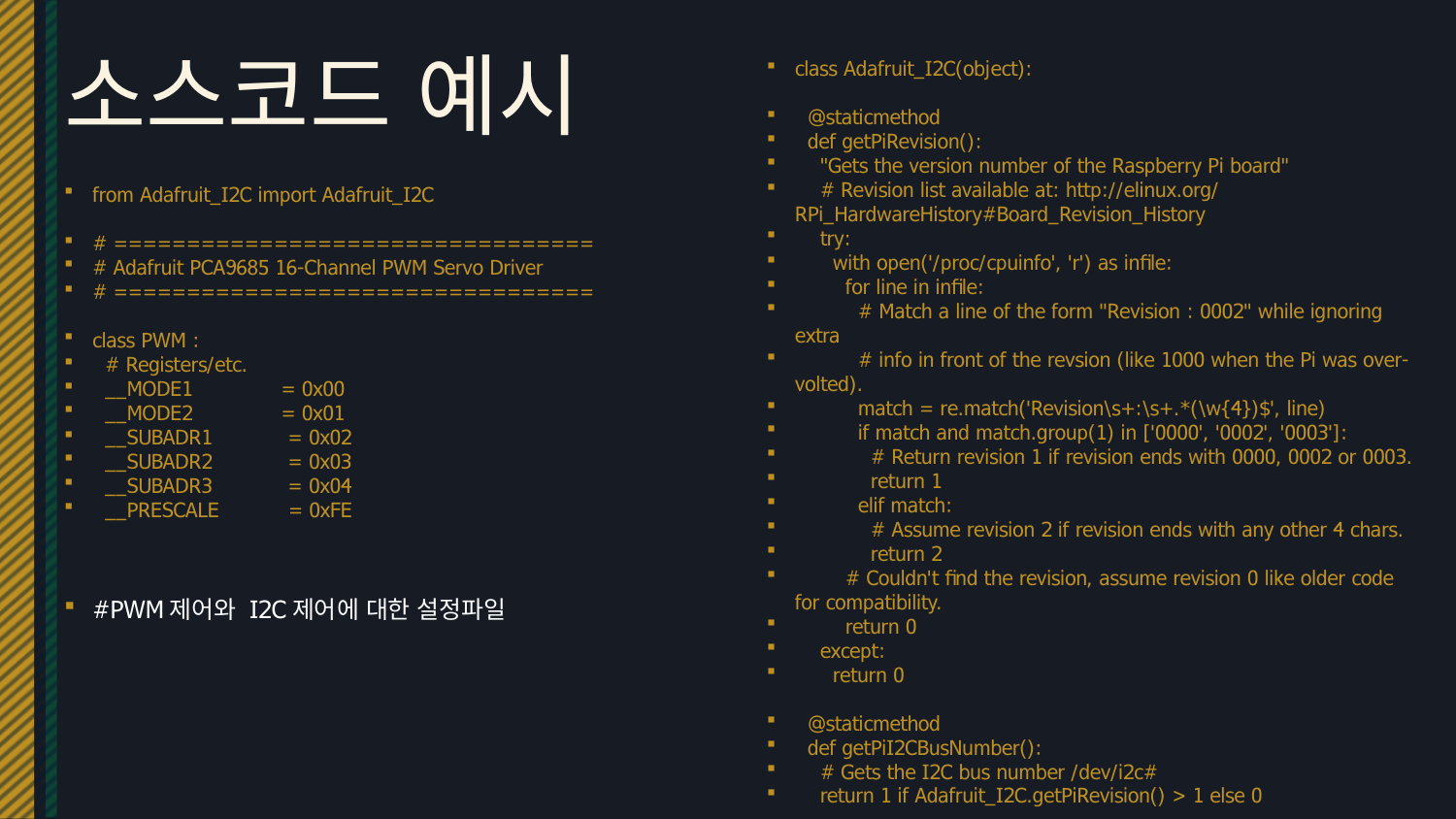

# 소스코드 예시
class Adafruit_I2C(object):

  @staticmethod
  def getPiRevision():
    "Gets the version number of the Raspberry Pi board"
    # Revision list available at: http://elinux.org/RPi_HardwareHistory#Board_Revision_History
    try:
      with open('/proc/cpuinfo', 'r') as infile:
        for line in infile:
          # Match a line of the form "Revision : 0002" while ignoring extra
          # info in front of the revsion (like 1000 when the Pi was over-volted).
          match = re.match('Revision\s+:\s+.*(\w{4})$', line)
          if match and match.group(1) in ['0000', '0002', '0003']:
            # Return revision 1 if revision ends with 0000, 0002 or 0003.
            return 1
          elif match:
            # Assume revision 2 if revision ends with any other 4 chars.
            return 2
        # Couldn't find the revision, assume revision 0 like older code for compatibility.
        return 0
    except:
      return 0

  @staticmethod
  def getPiI2CBusNumber():
    # Gets the I2C bus number /dev/i2c#
    return 1 if Adafruit_I2C.getPiRevision() > 1 else 0

  def __init__(self, address, busnum=-1, debug=False):
from Adafruit_I2C import Adafruit_I2C

# =================================
# Adafruit PCA9685 16-Channel PWM Servo Driver
# =================================

class PWM :
  # Registers/etc.
  __MODE1              = 0x00
  __MODE2              = 0x01
  __SUBADR1            = 0x02
  __SUBADR2            = 0x03
  __SUBADR3            = 0x04
  __PRESCALE           = 0xFE

#PWM제어와 I2C제어에 대한 설정파일